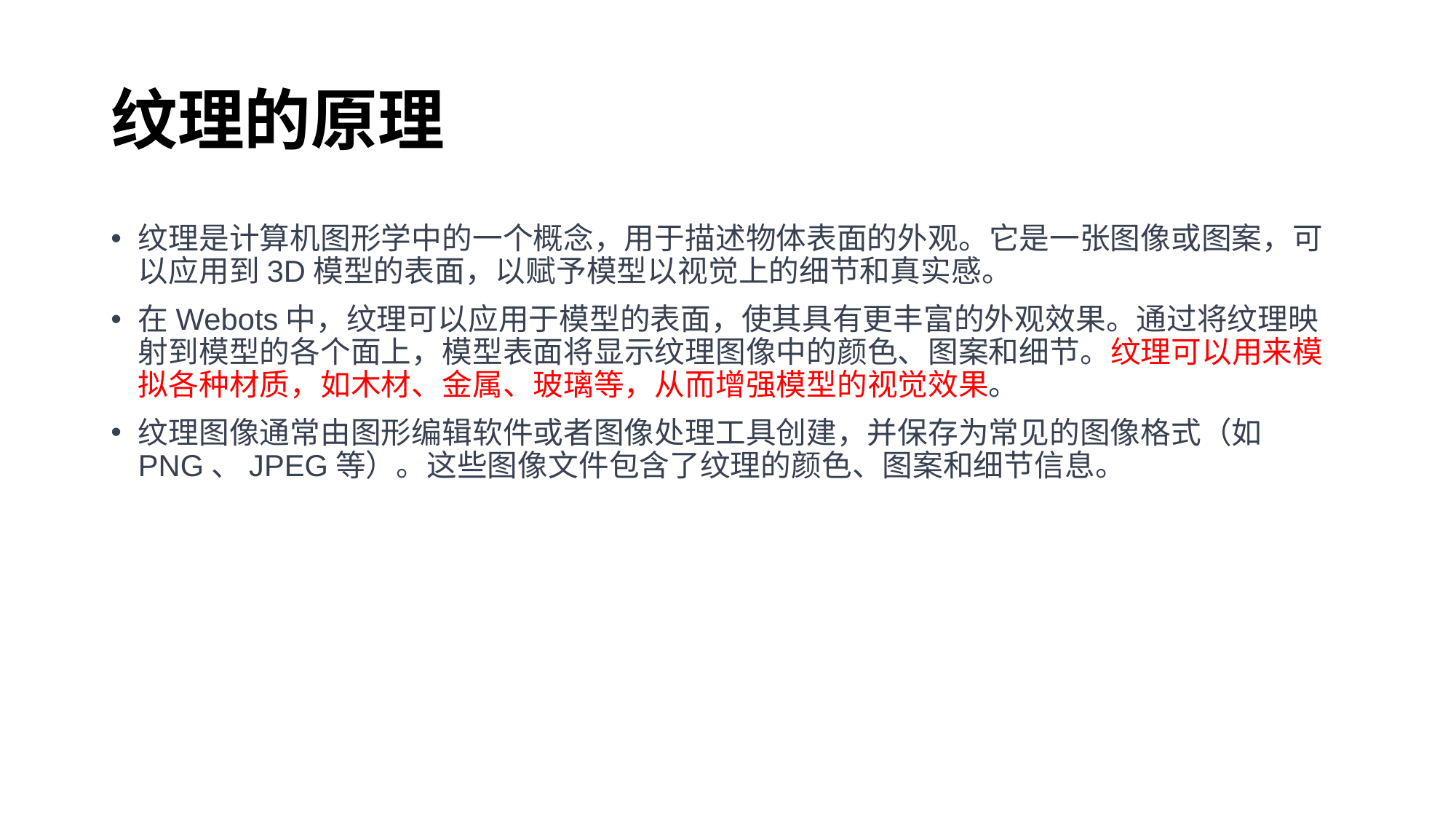

# 纹理的原理
纹理是计算机图形学中的一个概念，用于描述物体表面的外观。它是一张图像或图案，可以应用到3D模型的表面，以赋予模型以视觉上的细节和真实感。
在Webots中，纹理可以应用于模型的表面，使其具有更丰富的外观效果。通过将纹理映射到模型的各个面上，模型表面将显示纹理图像中的颜色、图案和细节。纹理可以用来模拟各种材质，如木材、金属、玻璃等，从而增强模型的视觉效果。
纹理图像通常由图形编辑软件或者图像处理工具创建，并保存为常见的图像格式（如PNG、JPEG等）。这些图像文件包含了纹理的颜色、图案和细节信息。